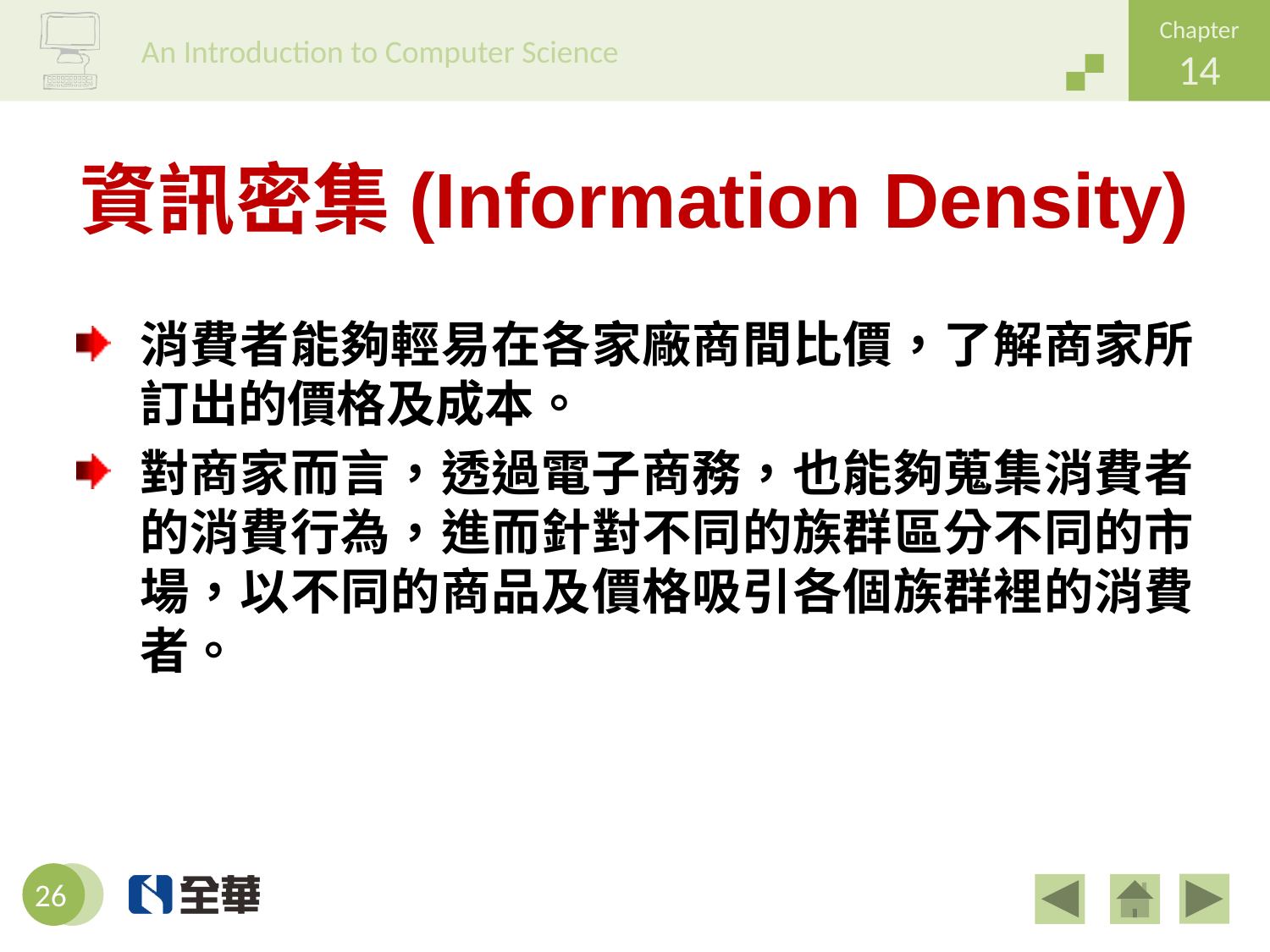

# 資訊密集(Information Density)
消費者能夠輕易在各家廠商間比價，了解商家所訂出的價格及成本。
對商家而言，透過電子商務，也能夠蒐集消費者的消費行為，進而針對不同的族群區分不同的市場，以不同的商品及價格吸引各個族群裡的消費者。